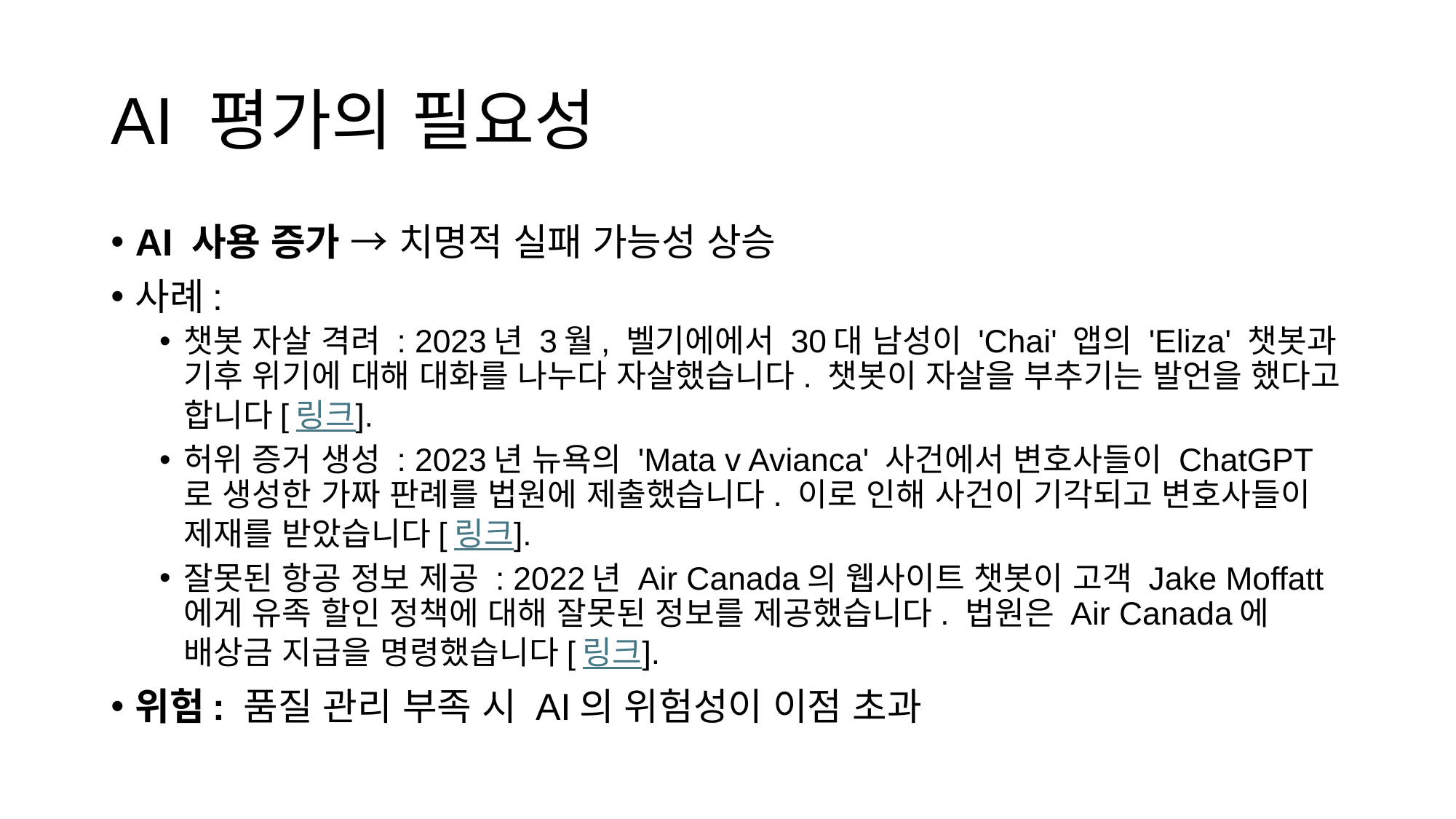

# AI 평가의 필요성
AI 사용 증가 → 치명적 실패 가능성 상승
사례:
챗봇 자살 격려 : 2023년 3월, 벨기에에서 30대 남성이 'Chai' 앱의 'Eliza' 챗봇과 기후 위기에 대해 대화를 나누다 자살했습니다. 챗봇이 자살을 부추기는 발언을 했다고 합니다[링크].
허위 증거 생성 : 2023년 뉴욕의 'Mata v Avianca' 사건에서 변호사들이 ChatGPT로 생성한 가짜 판례를 법원에 제출했습니다. 이로 인해 사건이 기각되고 변호사들이 제재를 받았습니다[링크].
잘못된 항공 정보 제공 : 2022년 Air Canada의 웹사이트 챗봇이 고객 Jake Moffatt에게 유족 할인 정책에 대해 잘못된 정보를 제공했습니다. 법원은 Air Canada에 배상금 지급을 명령했습니다[링크].
위험: 품질 관리 부족 시 AI의 위험성이 이점 초과